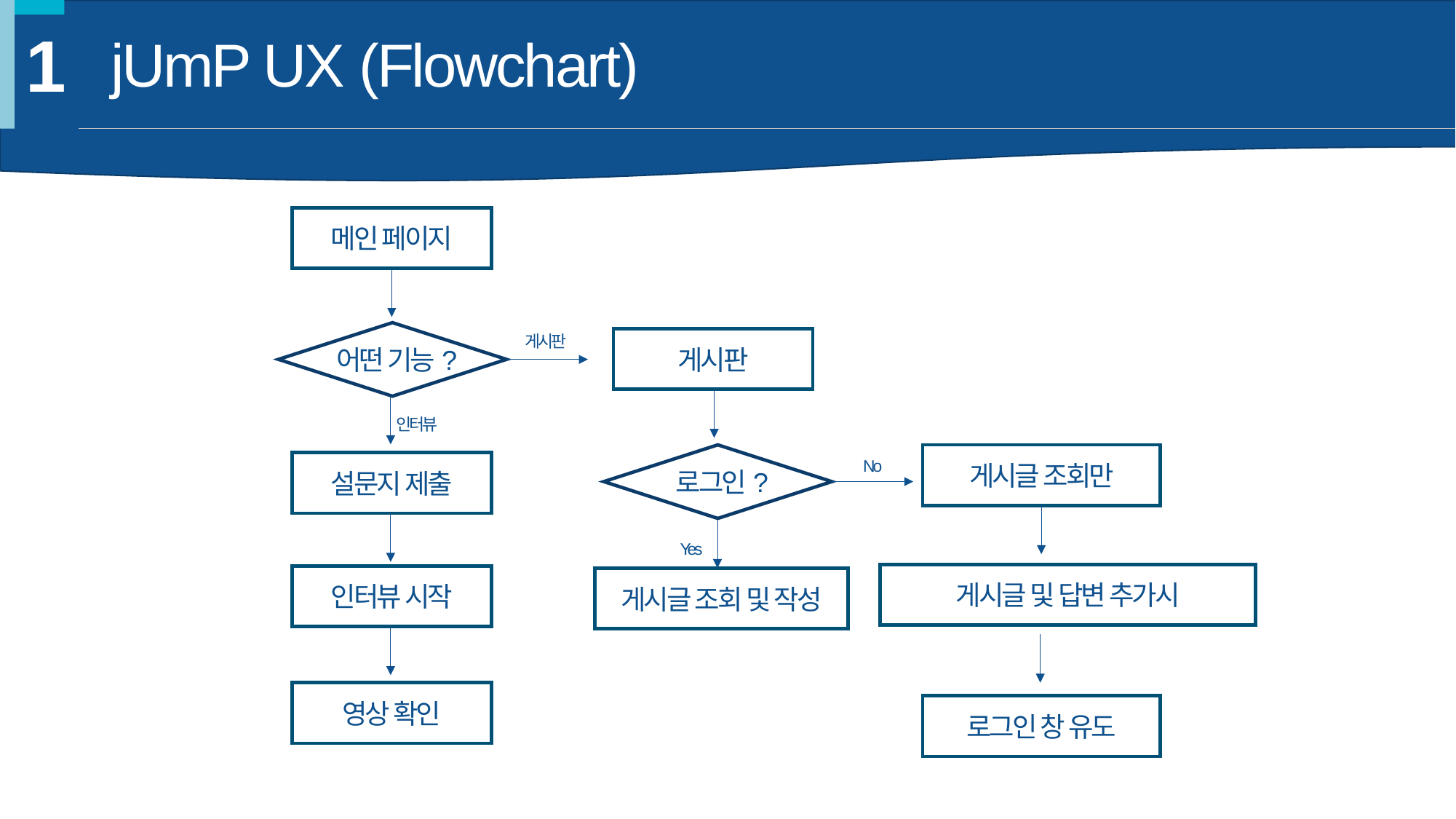

1
jUmP UX (Flowchart)
메인 페이지

어떤 기능?
게시판
게시판
인터뷰

로그인?
게시글 조회만
No
설문지 제출
Yes
게시글 및 답변 추가시
인터뷰 시작
게시글 조회 및 작성
영상 확인
로그인 창 유도